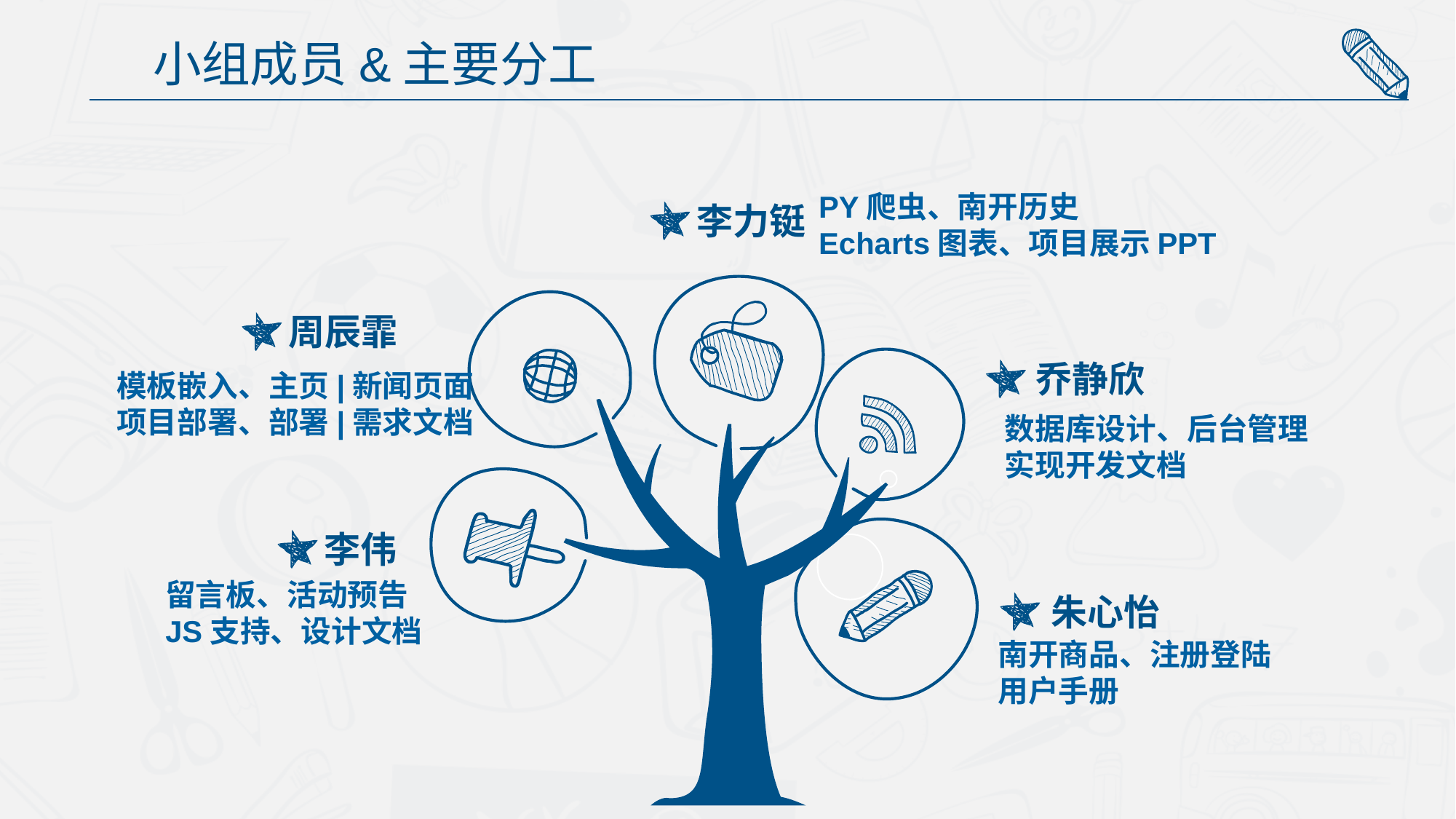

小组成员&主要分工

李力铤

PY爬虫、南开历史
Echarts图表、项目展示PPT

周辰霏

乔静欣

模板嵌入、主页|新闻页面
项目部署、部署|需求文档

数据库设计、后台管理
实现开发文档

李伟

朱心怡

留言板、活动预告
JS支持、设计文档
南开商品、注册登陆
用户手册